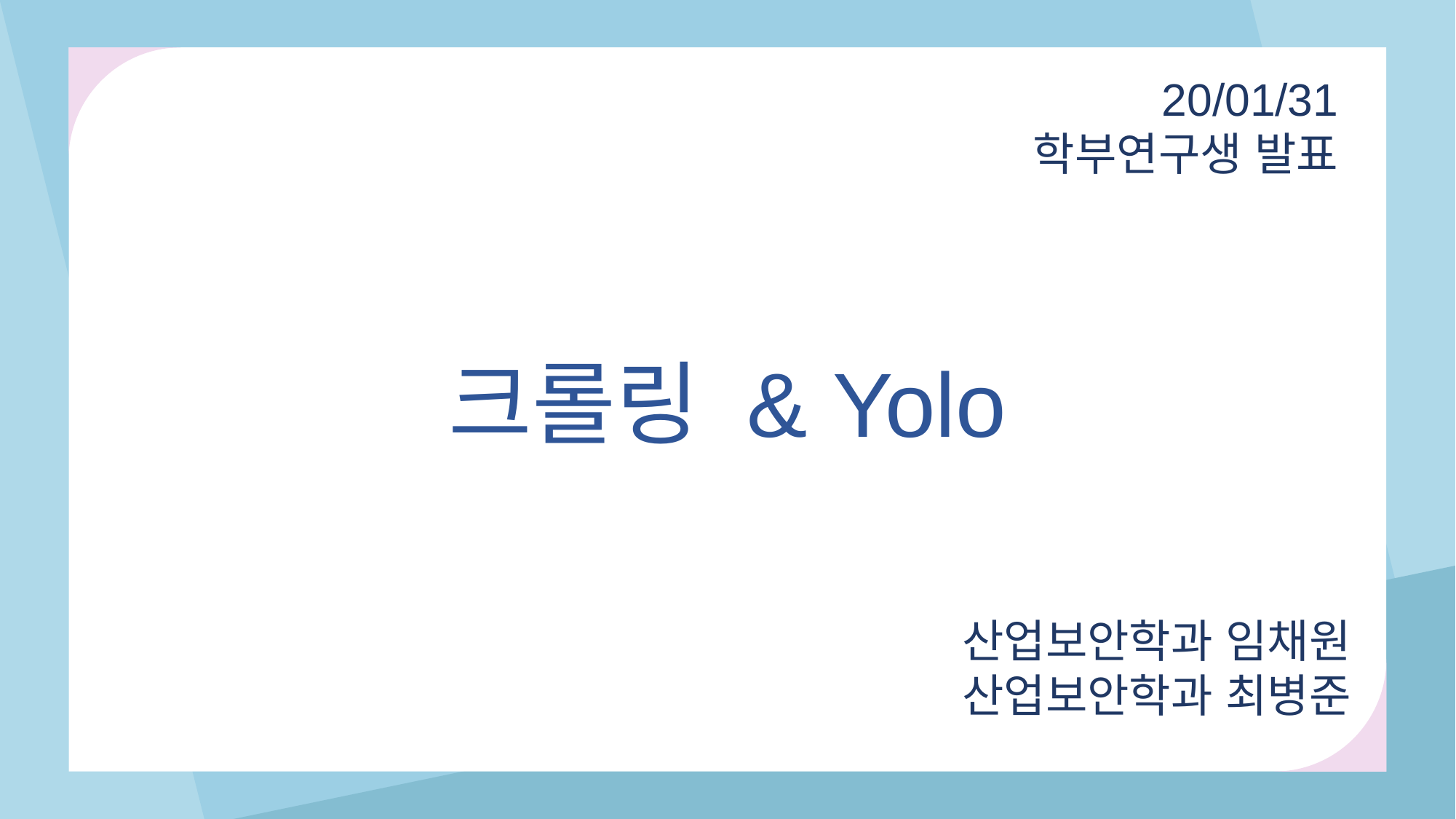

20/01/31
학부연구생 발표
크롤링 & Yolo

산업보안학과 임채원
산업보안학과 최병준